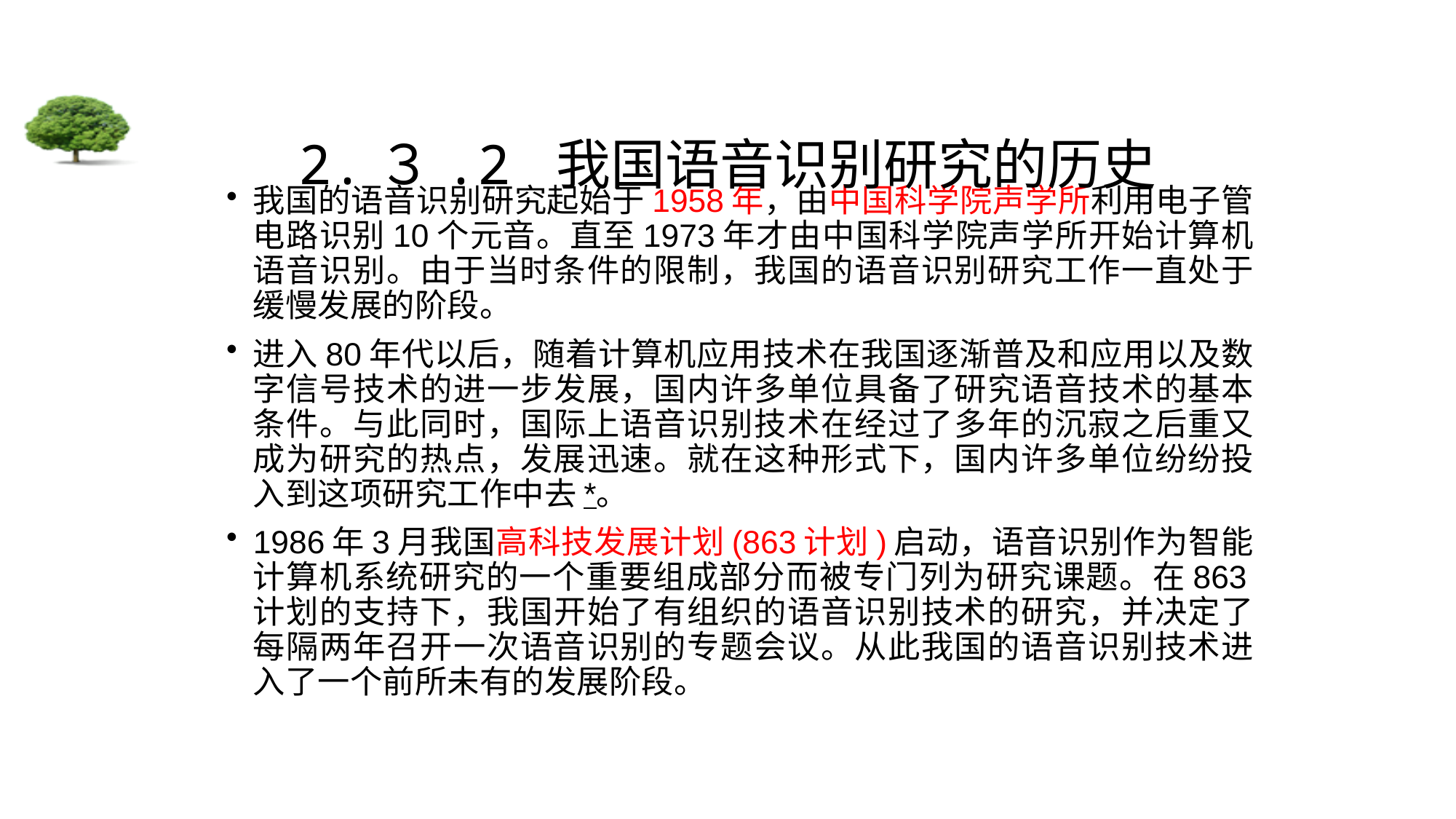

# 2.３.2 我国语音识别研究的历史
我国的语音识别研究起始于1958年，由中国科学院声学所利用电子管电路识别10个元音。直至1973年才由中国科学院声学所开始计算机语音识别。由于当时条件的限制，我国的语音识别研究工作一直处于缓慢发展的阶段。
进入80年代以后，随着计算机应用技术在我国逐渐普及和应用以及数字信号技术的进一步发展，国内许多单位具备了研究语音技术的基本条件。与此同时，国际上语音识别技术在经过了多年的沉寂之后重又成为研究的热点，发展迅速。就在这种形式下，国内许多单位纷纷投入到这项研究工作中去*。
1986年3月我国高科技发展计划(863计划)启动，语音识别作为智能计算机系统研究的一个重要组成部分而被专门列为研究课题。在863计划的支持下，我国开始了有组织的语音识别技术的研究，并决定了每隔两年召开一次语音识别的专题会议。从此我国的语音识别技术进入了一个前所未有的发展阶段。